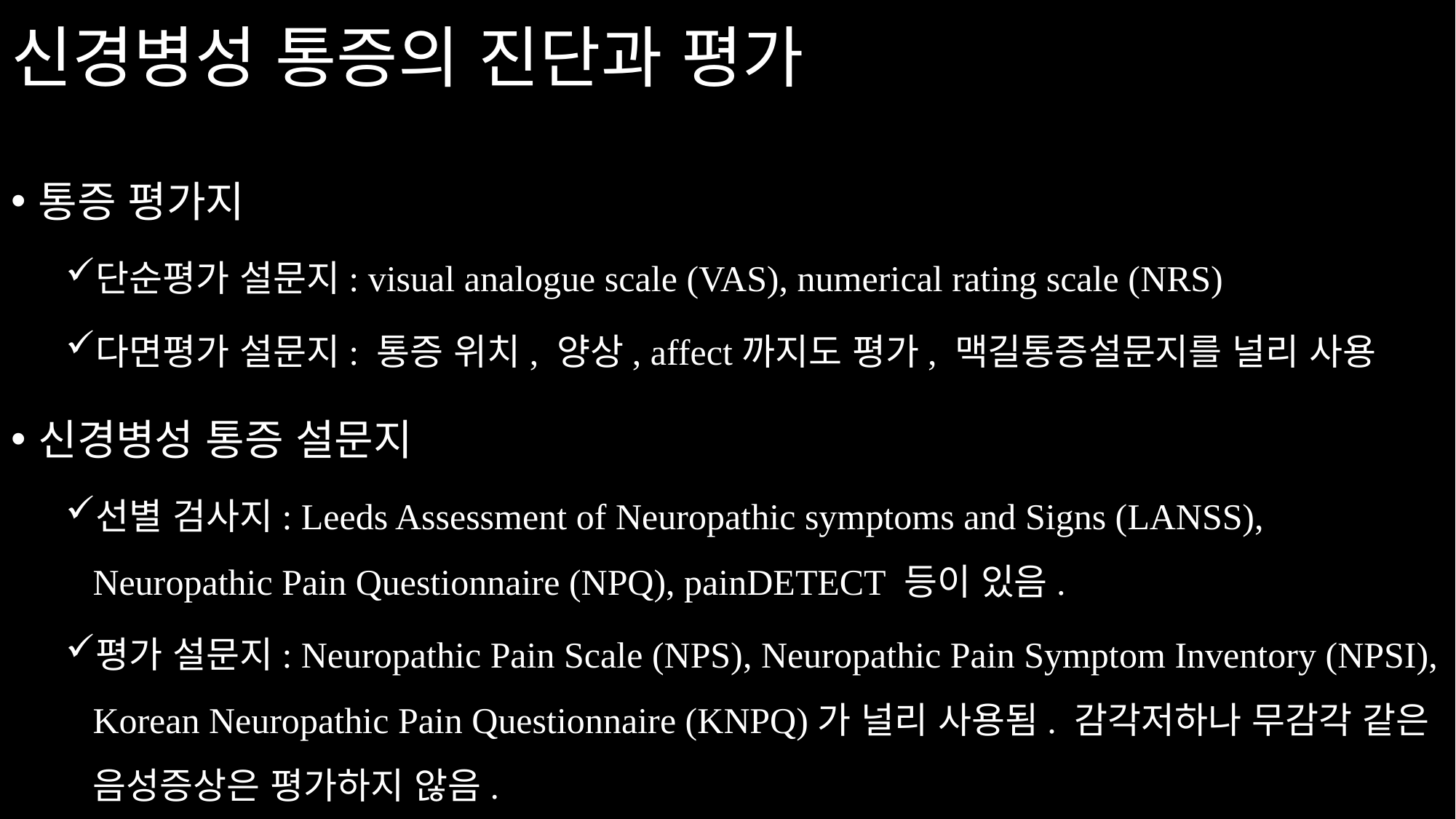

# 신경병성 통증의 진단과 평가
통증 평가지
단순평가 설문지: visual analogue scale (VAS), numerical rating scale (NRS)
다면평가 설문지: 통증 위치, 양상, affect까지도 평가, 맥길통증설문지를 널리 사용
신경병성 통증 설문지
선별 검사지: Leeds Assessment of Neuropathic symptoms and Signs (LANSS), Neuropathic Pain Questionnaire (NPQ), painDETECT 등이 있음.
평가 설문지: Neuropathic Pain Scale (NPS), Neuropathic Pain Symptom Inventory (NPSI), Korean Neuropathic Pain Questionnaire (KNPQ)가 널리 사용됨. 감각저하나 무감각 같은 음성증상은 평가하지 않음.